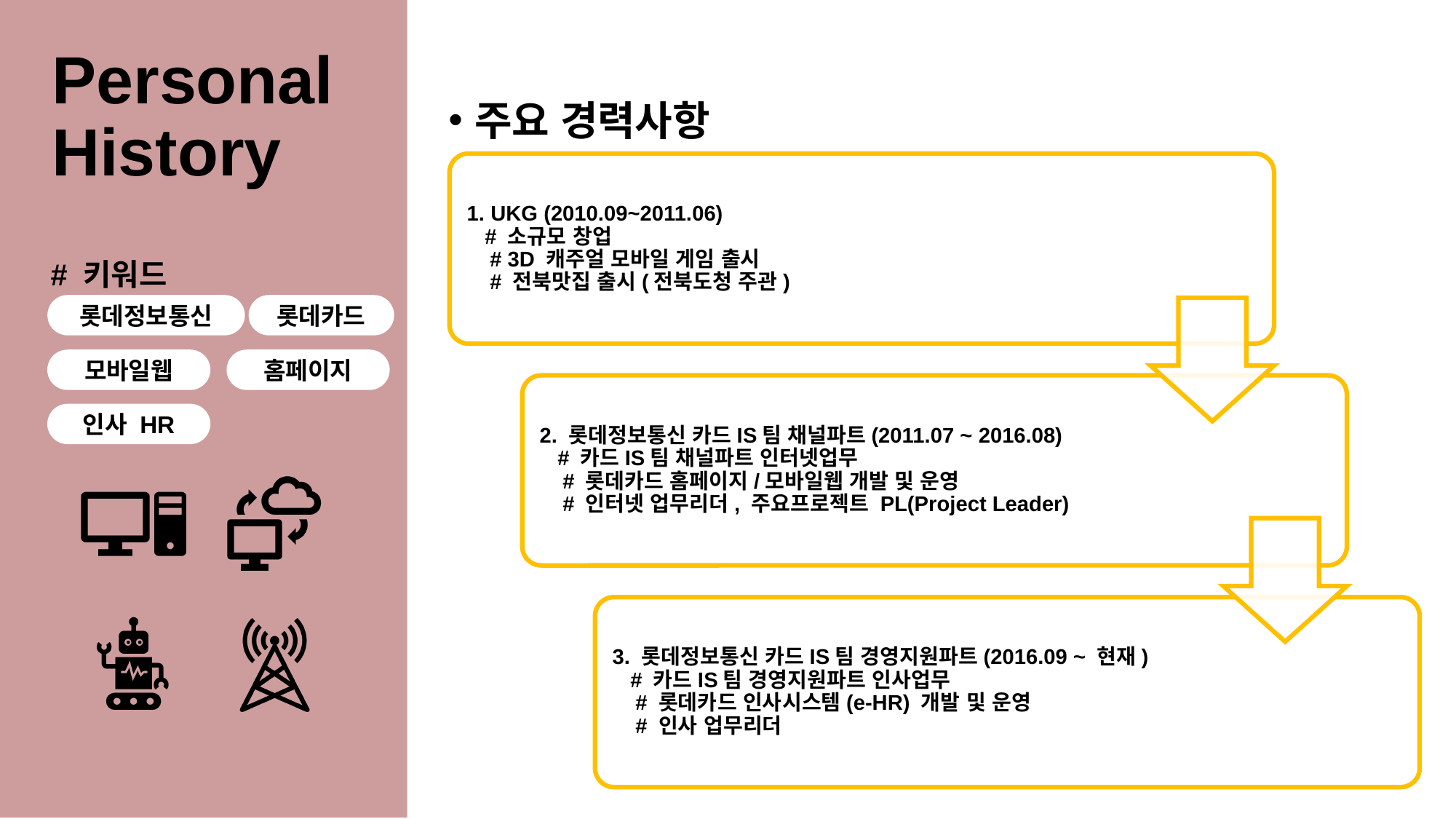

# Personal History
주요 경력사항

1. UKG (2010.09~2011.06)
   # 소규모 창업
   # 3D 캐주얼 모바일 게임 출시
   # 전북맛집 출시(전북도청 주관)
2. 롯데정보통신 카드IS팀 채널파트(2011.07 ~ 2016.08)
   # 카드IS팀 채널파트 인터넷업무
   # 롯데카드 홈페이지/모바일웹 개발 및 운영
   # 인터넷 업무리더, 주요프로젝트 PL(Project Leader)
3. 롯데정보통신 카드IS팀 경영지원파트(2016.09 ~ 현재)
   # 카드IS팀 경영지원파트 인사업무
   # 롯데카드 인사시스템(e-HR) 개발 및 운영
   # 인사 업무리더

롯데정보통신
롯데카드
모바일웹
홈페이지
인사 HR